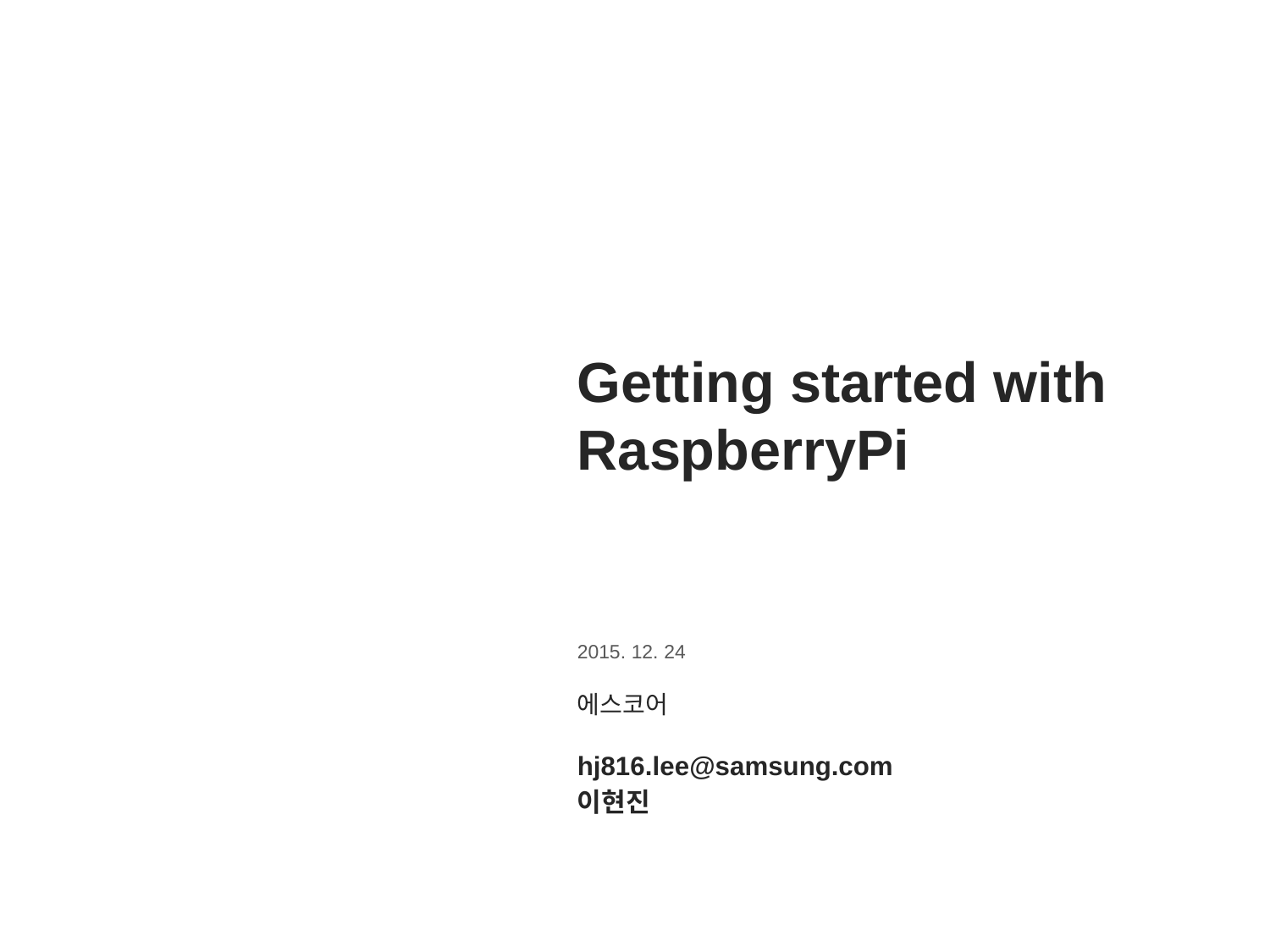

Getting started with RaspberryPi

2015. 12. 24
에스코어
hj816.lee@samsung.com
이현진